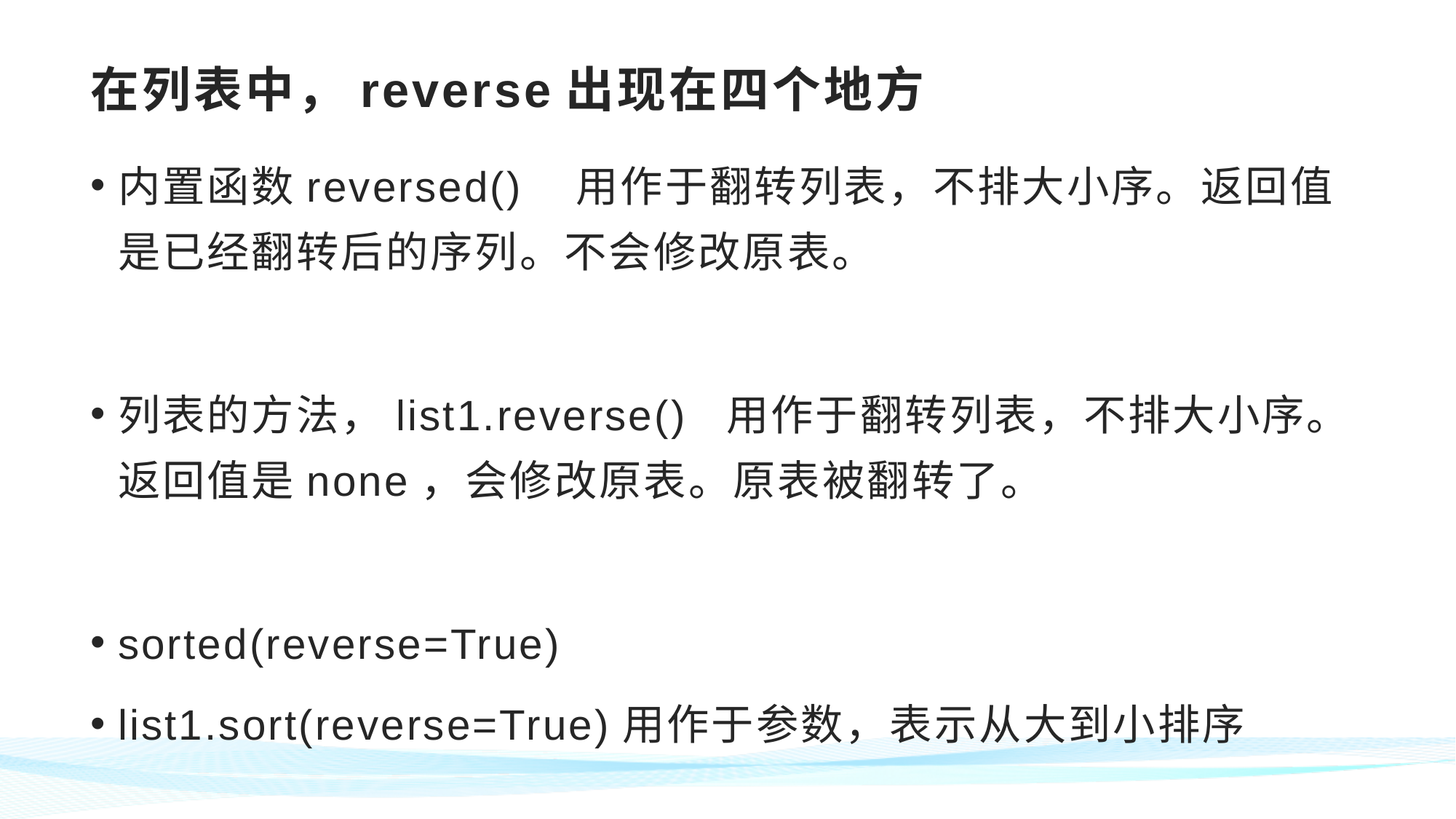

# 在列表中，reverse出现在四个地方
内置函数reversed()   用作于翻转列表，不排大小序。返回值是已经翻转后的序列。不会修改原表。

列表的方法，list1.reverse()  用作于翻转列表，不排大小序。返回值是none，会修改原表。原表被翻转了。

sorted(reverse=True)
list1.sort(reverse=True)用作于参数，表示从大到小排序

20